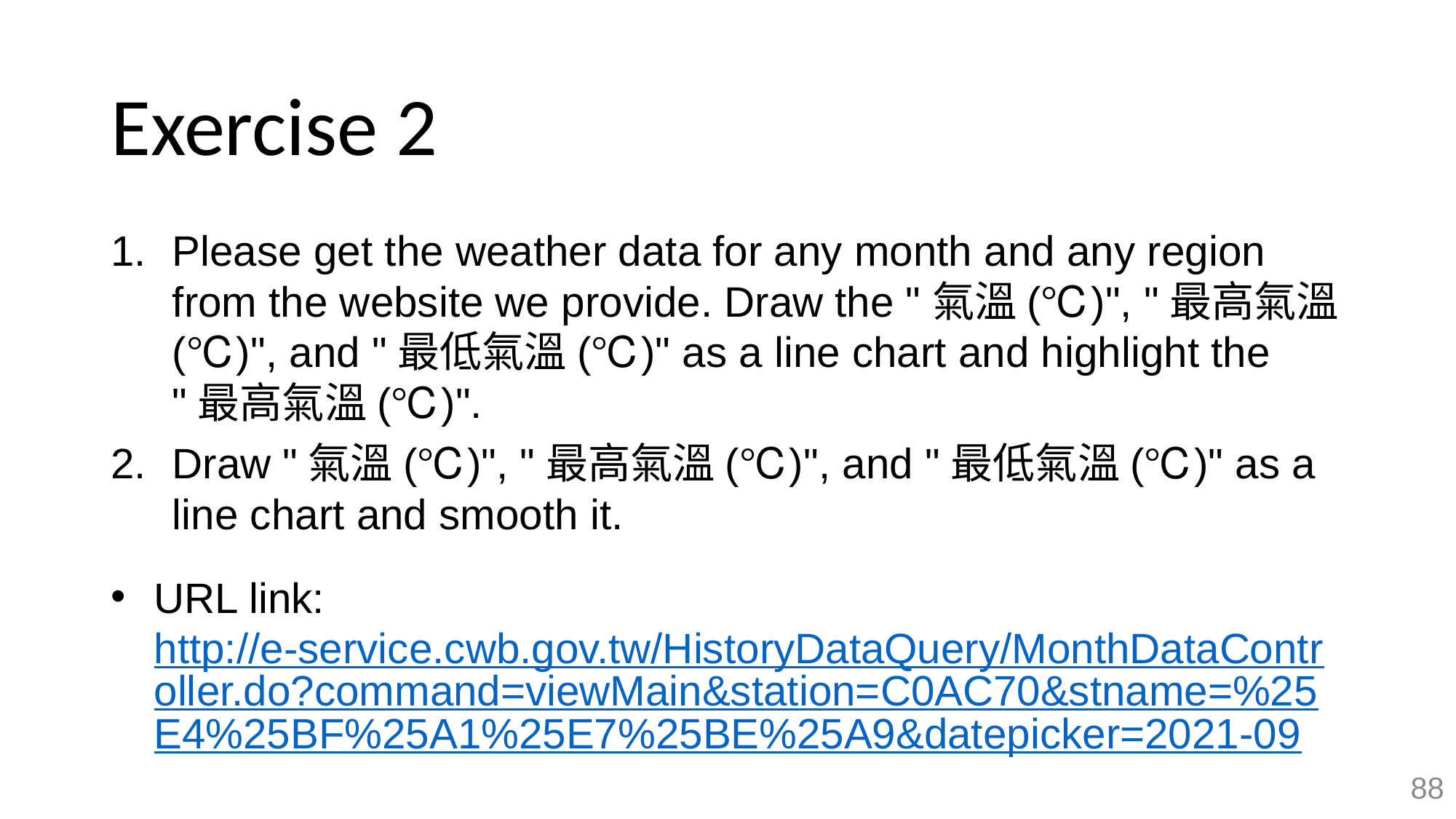

# Exercise 2
Please get the weather data for any month and any region from the website we provide. Draw the "氣溫(℃)", "最高氣溫(℃)", and "最低氣溫(℃)" as a line chart and highlight the "最高氣溫(℃)".
Draw "氣溫(℃)", "最高氣溫(℃)", and "最低氣溫(℃)" as a line chart and smooth it.

URL link: http://e-service.cwb.gov.tw/HistoryDataQuery/MonthDataController.do?command=viewMain&station=C0AC70&stname=%25E4%25BF%25A1%25E7%25BE%25A9&datepicker=2021-09
88